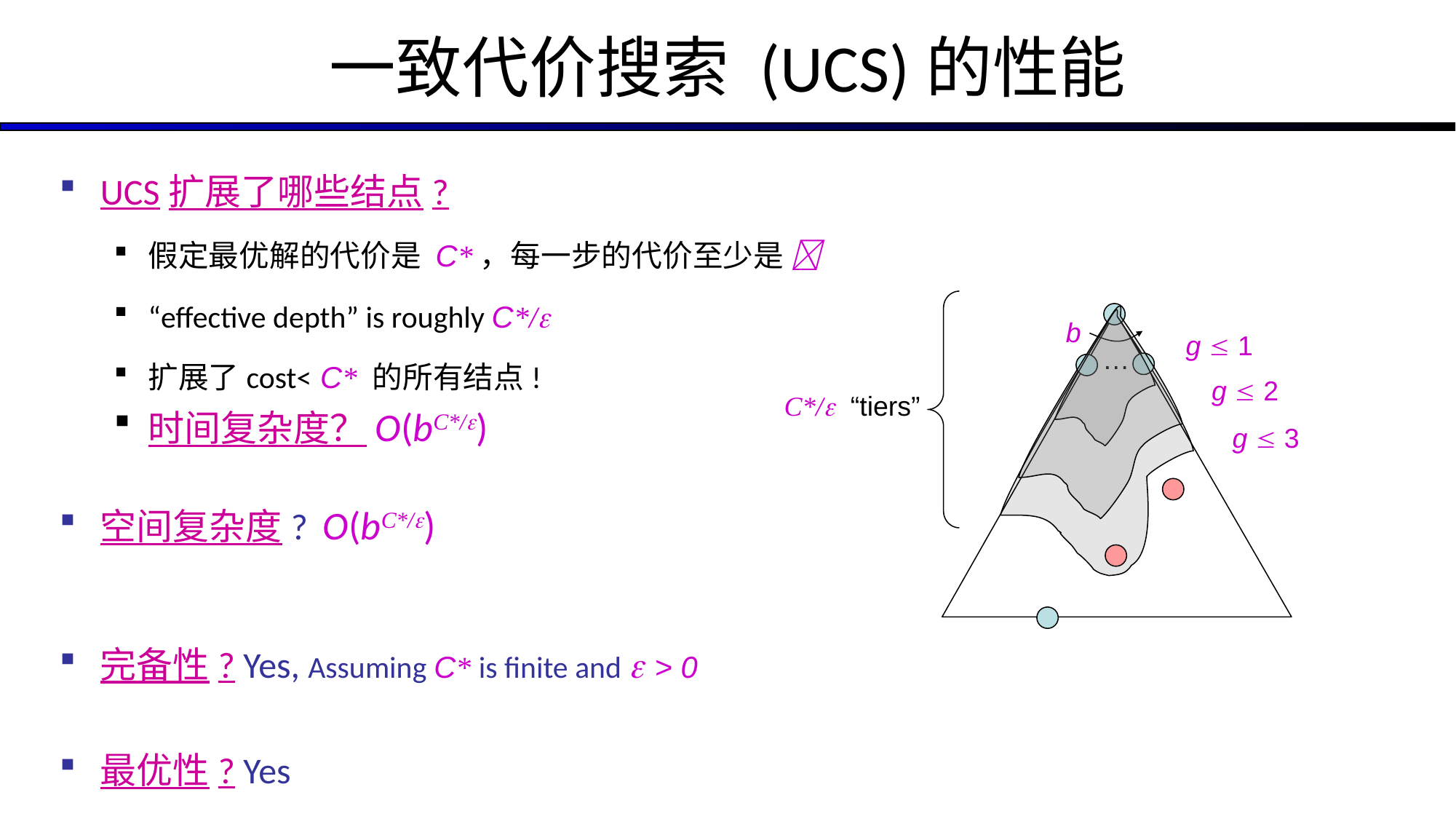

# 一致代价搜索 (UCS)的性能
UCS扩展了哪些结点?
假定最优解的代价是 C*，每一步的代价至少是 ε
“effective depth” is roughly C*/ε
扩展了cost< C* 的所有结点!
时间复杂度？O(bC*/ε)

空间复杂度?  O(bC*/ε)

完备性? Yes, Assuming C* is finite and ε > 0
最优性? Yes

b

g ≤ 1

…

g ≤ 2
C*/ε  “tiers”
g ≤ 3